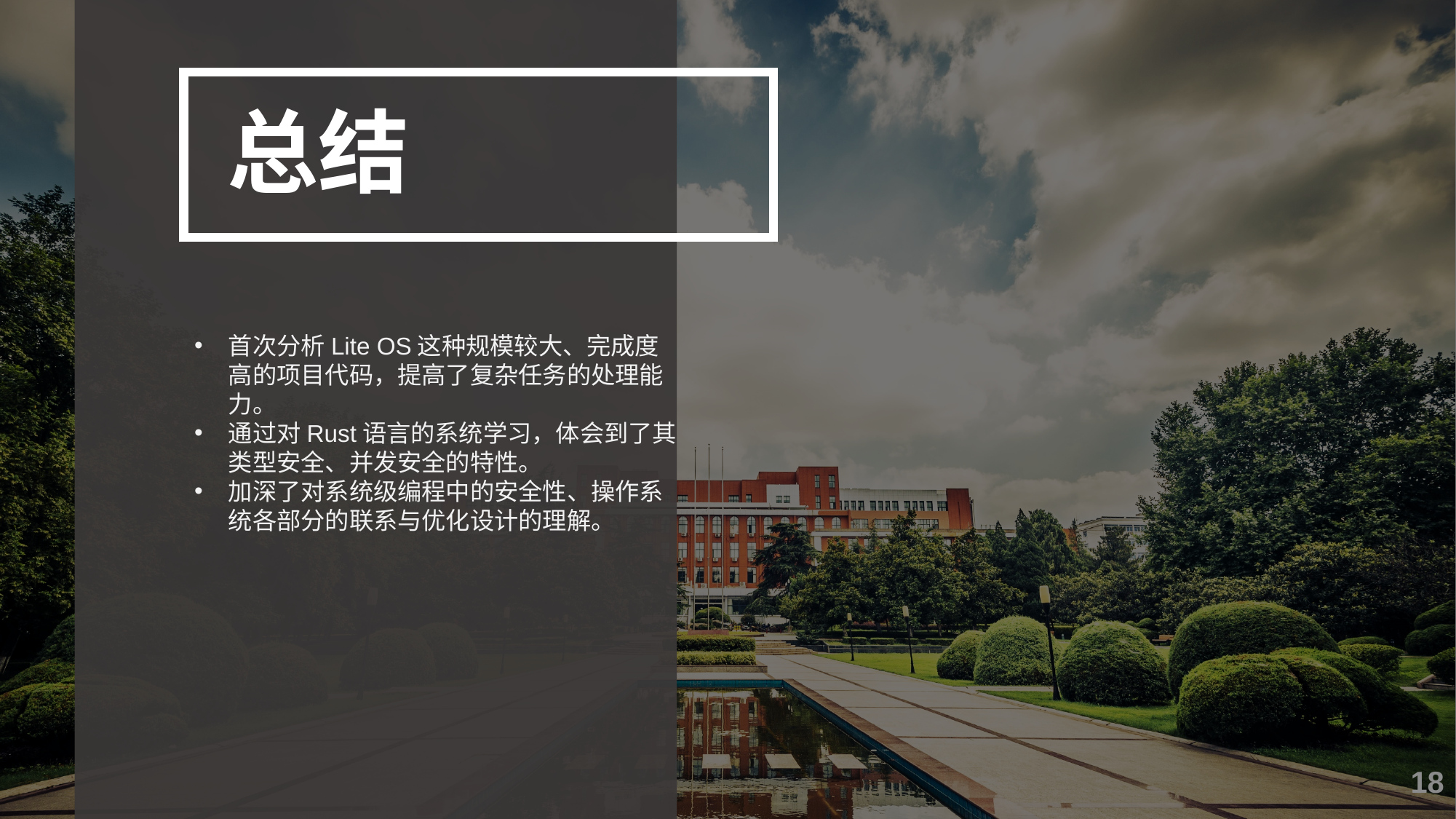

总结
首次分析Lite OS这种规模较大、完成度高的项目代码，提高了复杂任务的处理能力。
通过对Rust语言的系统学习，体会到了其类型安全、并发安全的特性。
加深了对系统级编程中的安全性、操作系统各部分的联系与优化设计的理解。
18